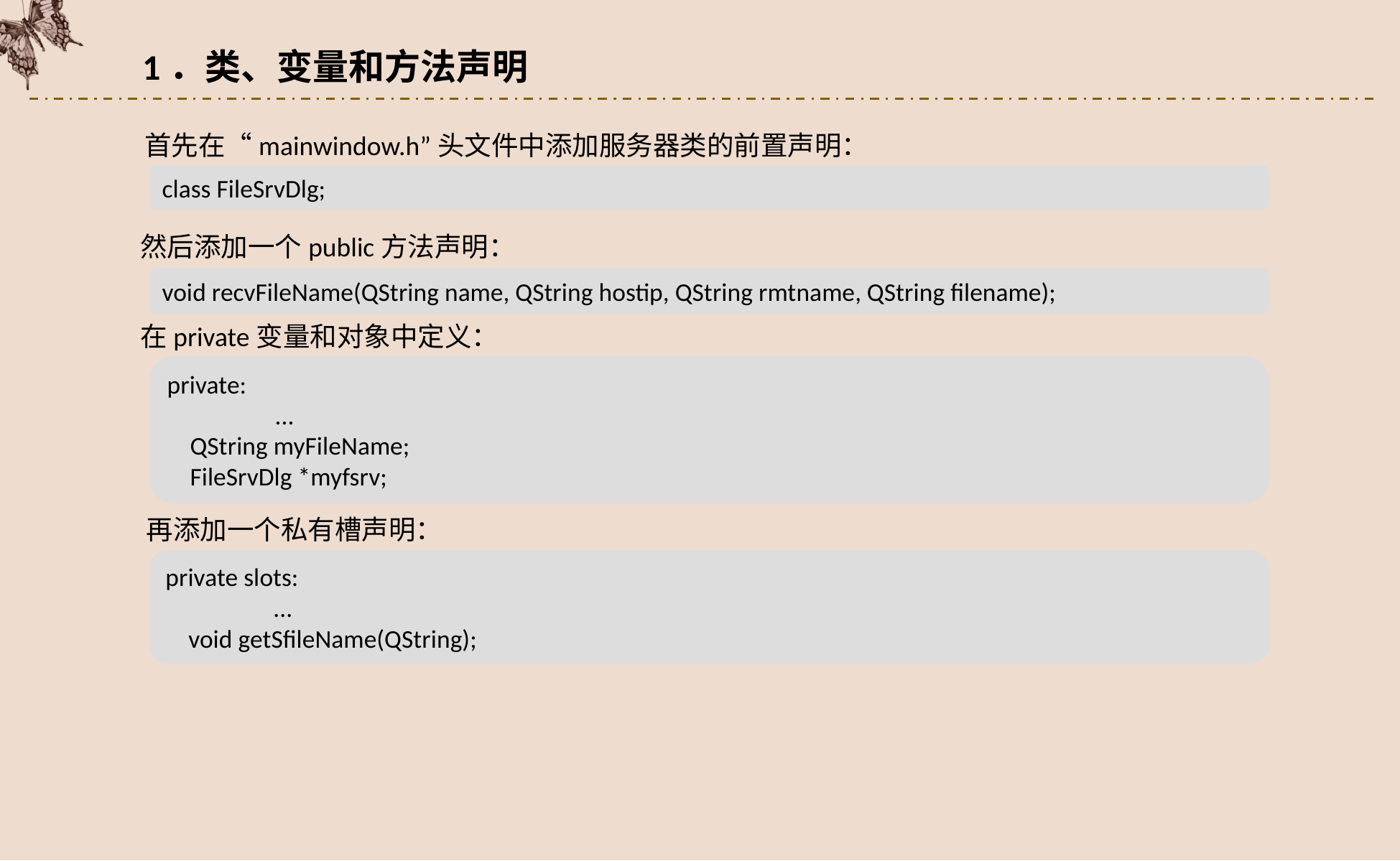

1．类、变量和方法声明
首先在“mainwindow.h”头文件中添加服务器类的前置声明：
class FileSrvDlg;
然后添加一个public方法声明：
void recvFileName(QString name, QString hostip, QString rmtname, QString filename);
在private变量和对象中定义：
private:
	...
    QString myFileName;
    FileSrvDlg *myfsrv;
再添加一个私有槽声明：
private slots:
	...
    void getSfileName(QString);